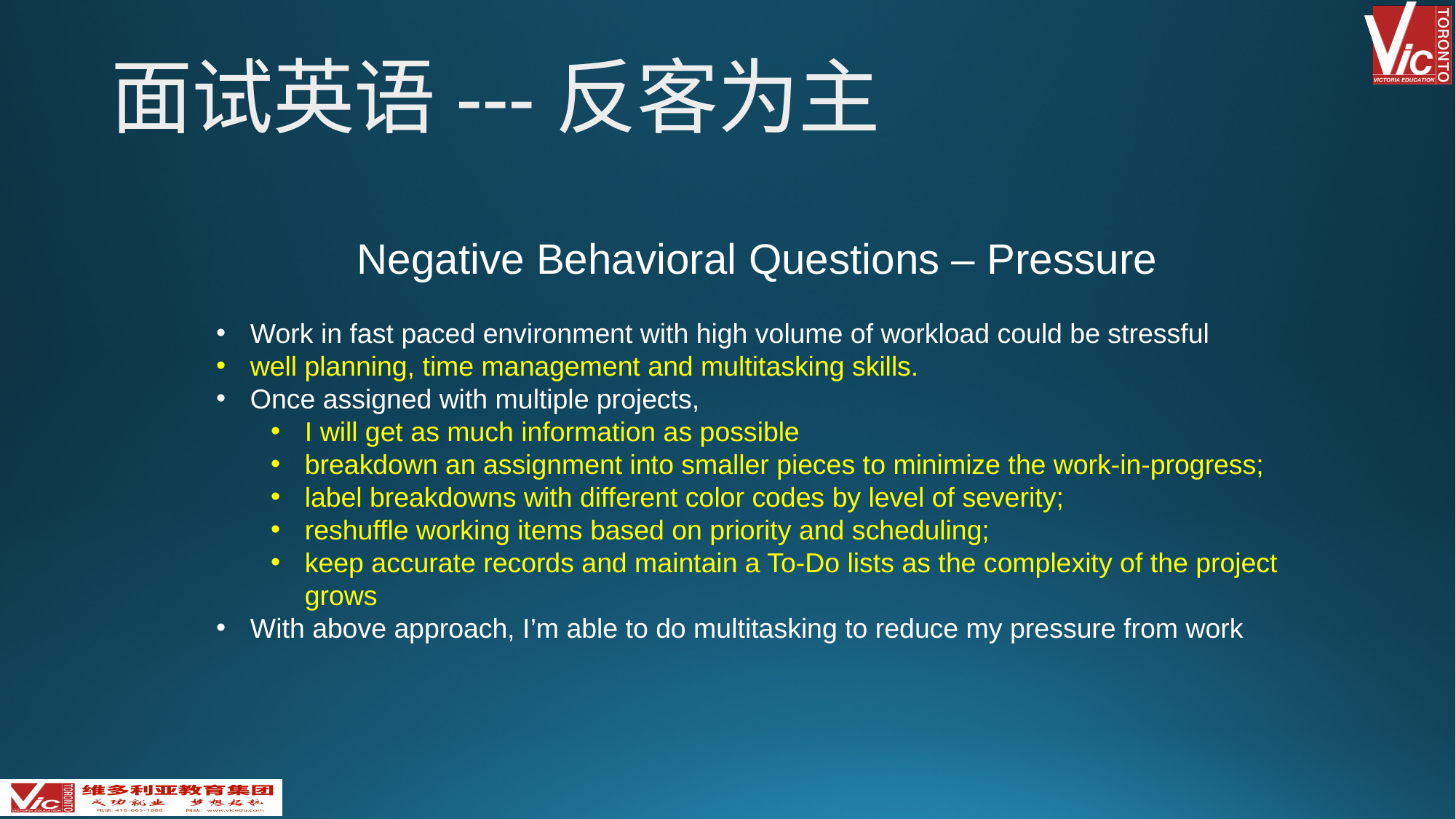

面试英语---反客为主
Negative Behavioral Questions – Pressure
Work in fast paced environment with high volume of workload could be stressful
well planning, time management and multitasking skills.
Once assigned with multiple projects,
I will get as much information as possible
breakdown an assignment into smaller pieces to minimize the work-in-progress;
label breakdowns with different color codes by level of severity;
reshuffle working items based on priority and scheduling;
keep accurate records and maintain a To-Do lists as the complexity of the project grows
With above approach, I’m able to do multitasking to reduce my pressure from work